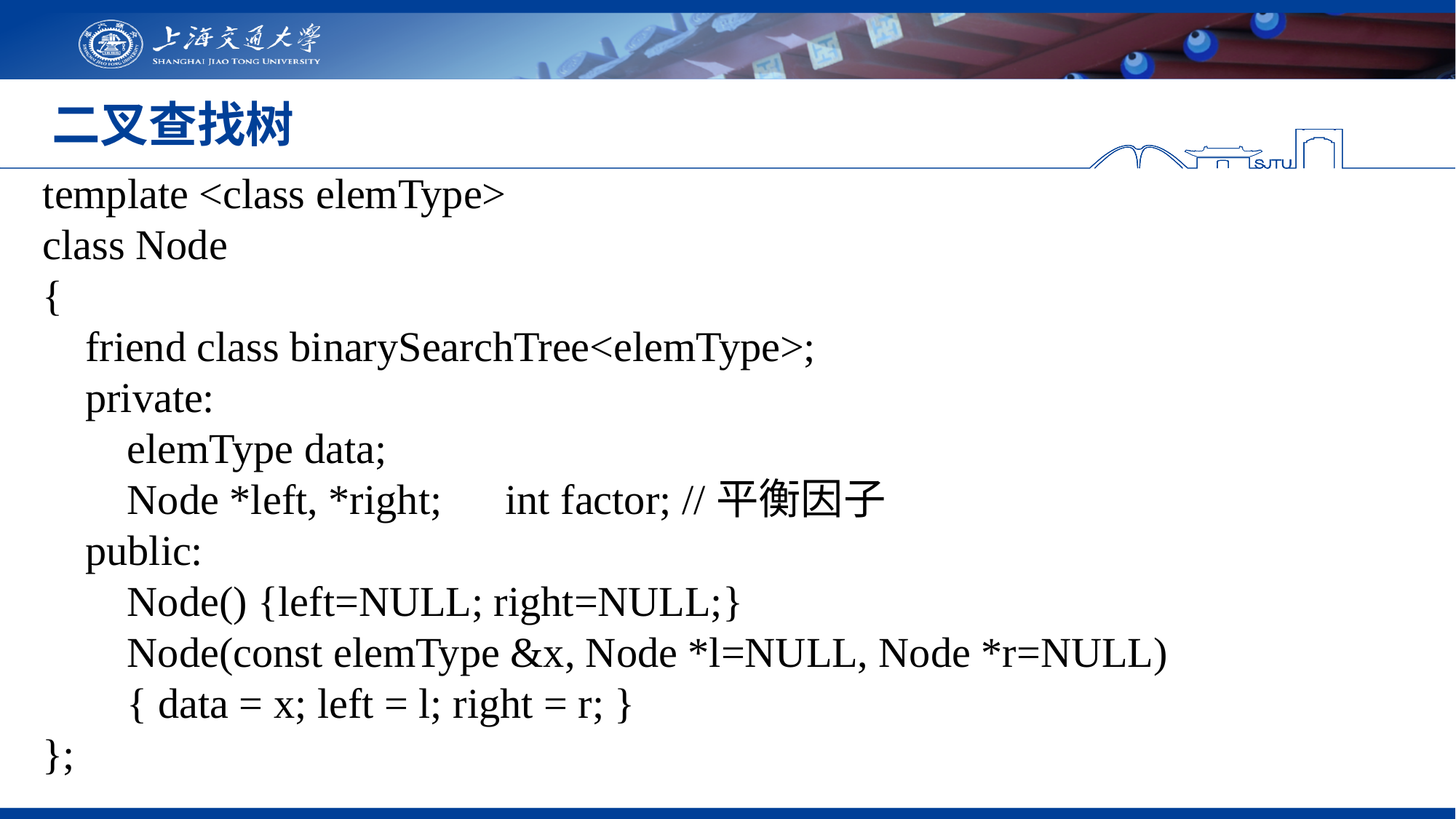

# 二叉查找树
template <class elemType>
class Node
{
    friend class binarySearchTree<elemType>;
    private:
        elemType data;
        Node *left, *right;      int factor; //平衡因子
    public:
        Node() {left=NULL; right=NULL;}
        Node(const elemType &x, Node *l=NULL, Node *r=NULL)
        { data = x; left = l; right = r; }
};